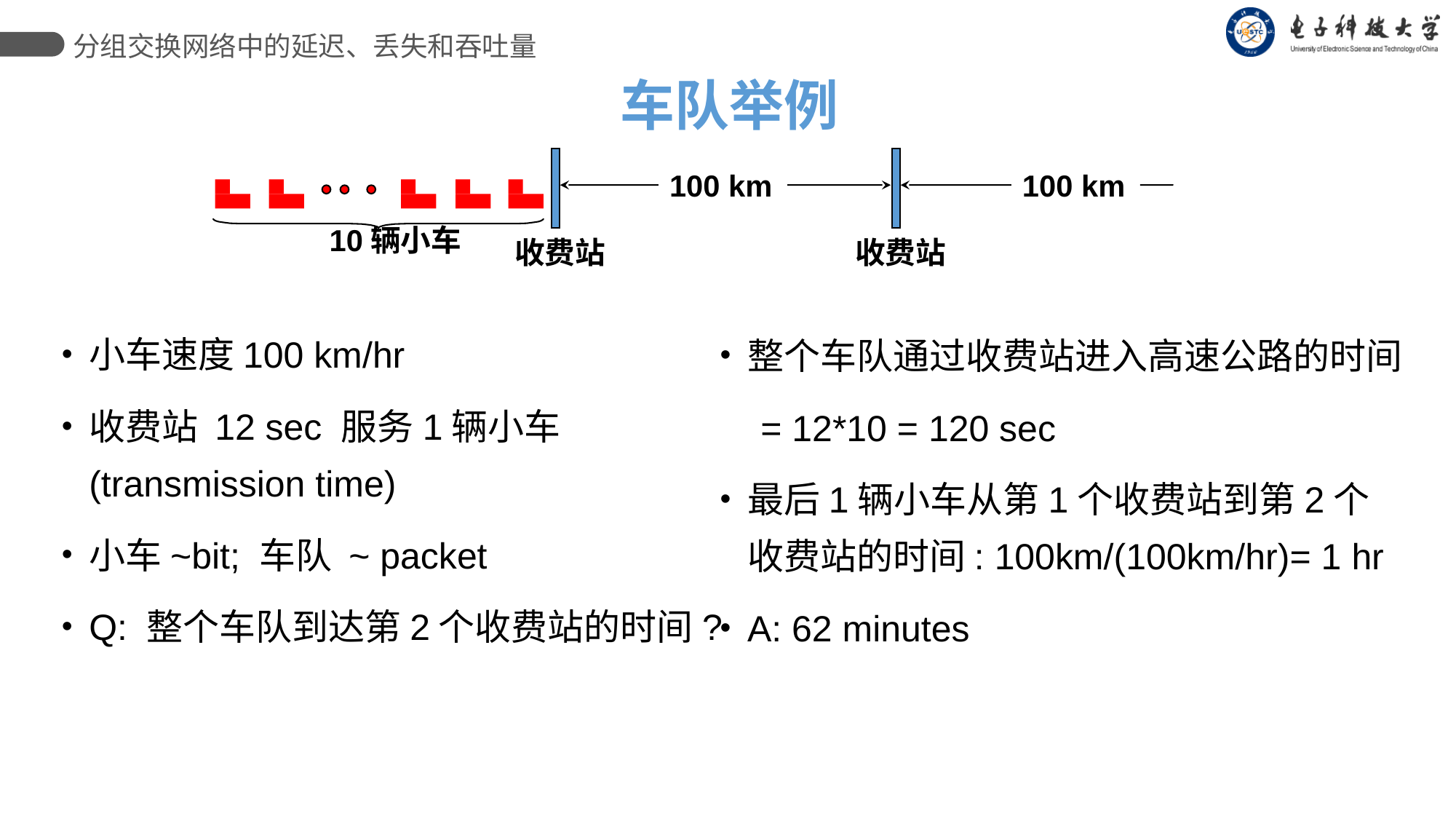

分组交换网络中的延迟、丢失和吞吐量

车队举例

收费站

收费站
100 km
100 km

10辆小车

小车速度100 km/hr
收费站 12 sec 服务1辆小车 (transmission time)
小车~bit; 车队 ~ packet
Q: 整个车队到达第2个收费站的时间?

整个车队通过收费站进入高速公路的时间
    = 12*10 = 120 sec
最后1辆小车从第1个收费站到第2个收费站的时间: 100km/(100km/hr)= 1 hr
A: 62 minutes